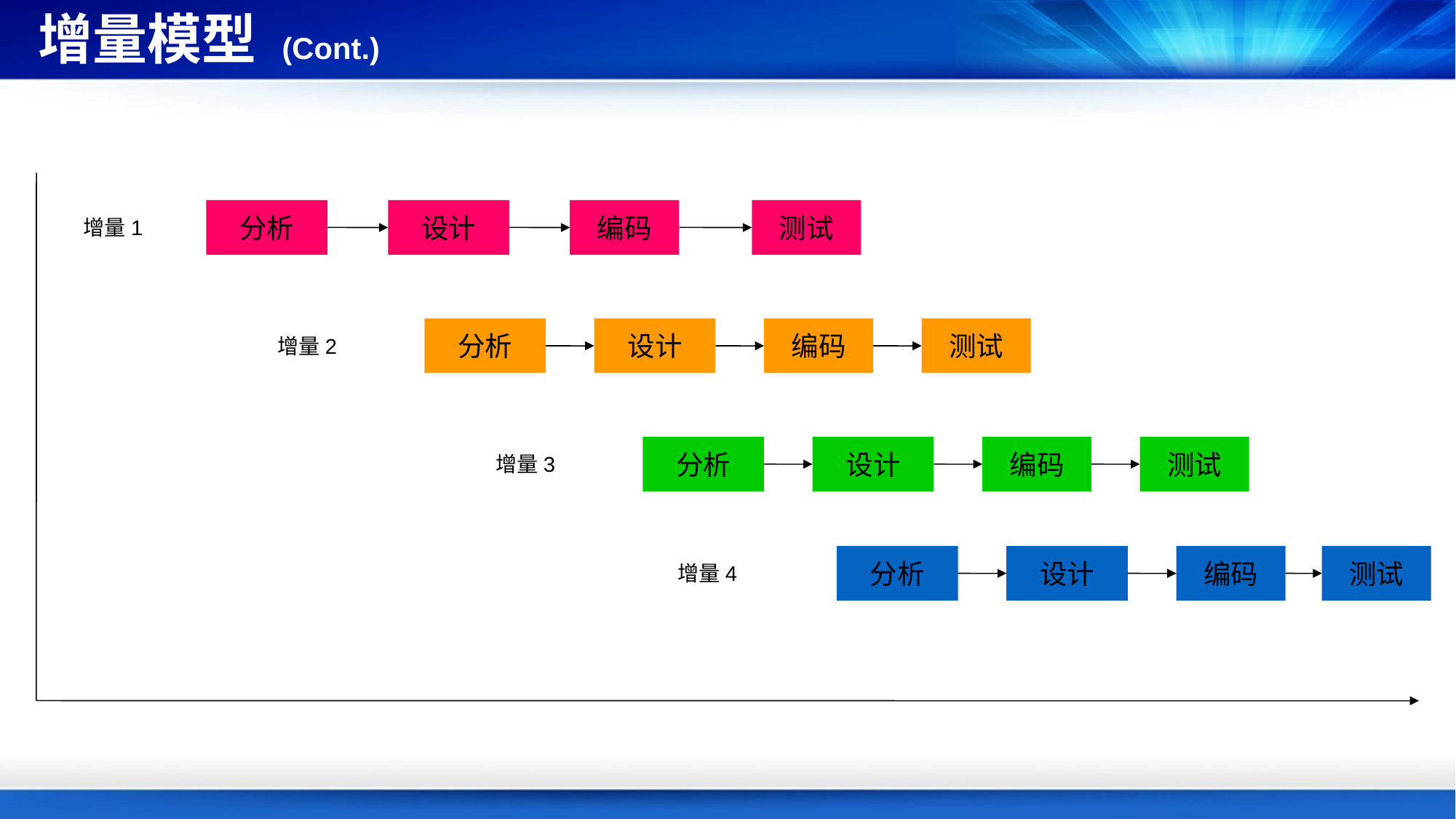

# 增量模型 (Cont.)

分析
设计
编码
测试
增量1

分析
设计
编码
测试
增量2

分析
设计
编码
测试
增量3

分析
设计
编码
测试
增量4